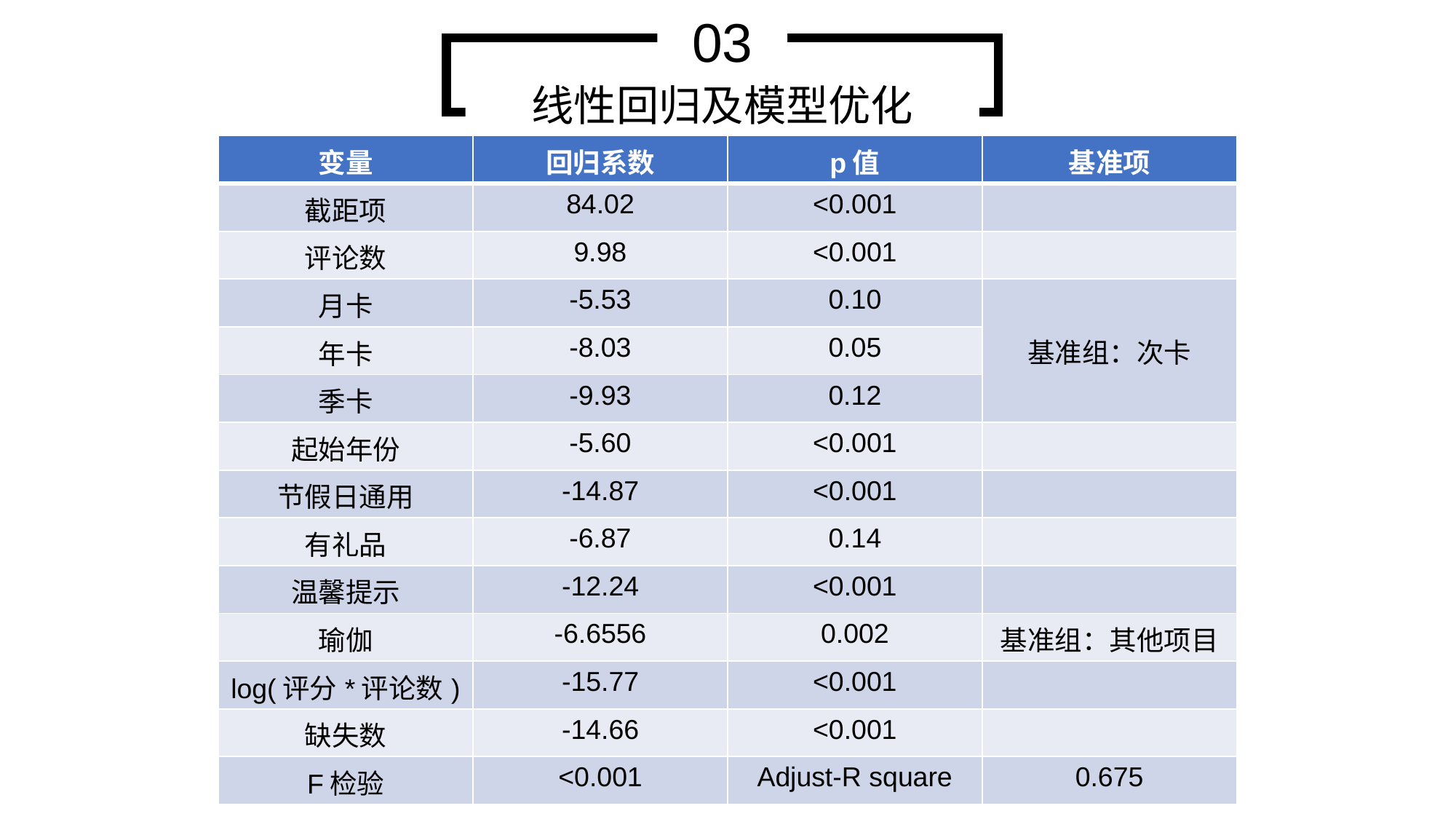

03

线性回归及模型优化
| 变量 | 回归系数 | p值 | 基准项 |
| --- | --- | --- | --- |
| 截距项 | 84.02 | <0.001 |  |
| 评论数 | 9.98 | <0.001 |  |
| 月卡 | -5.53 | 0.10 | 基准组：次卡 |
| 年卡 | -8.03 | 0.05 |  |
| 季卡 | -9.93 | 0.12 |  |
| 起始年份 | -5.60 | <0.001 |  |
| 节假日通用 | -14.87 | <0.001 |  |
| 有礼品 | -6.87 | 0.14 |  |
| 温馨提示 | -12.24 | <0.001 |  |
| 瑜伽 | -6.6556 | 0.002 | 基准组：其他项目 |
| log(评分\*评论数) | -15.77 | <0.001 |  |
| 缺失数 | -14.66 | <0.001 |  |
| F检验 | <0.001 | Adjust-R square | 0.675 |